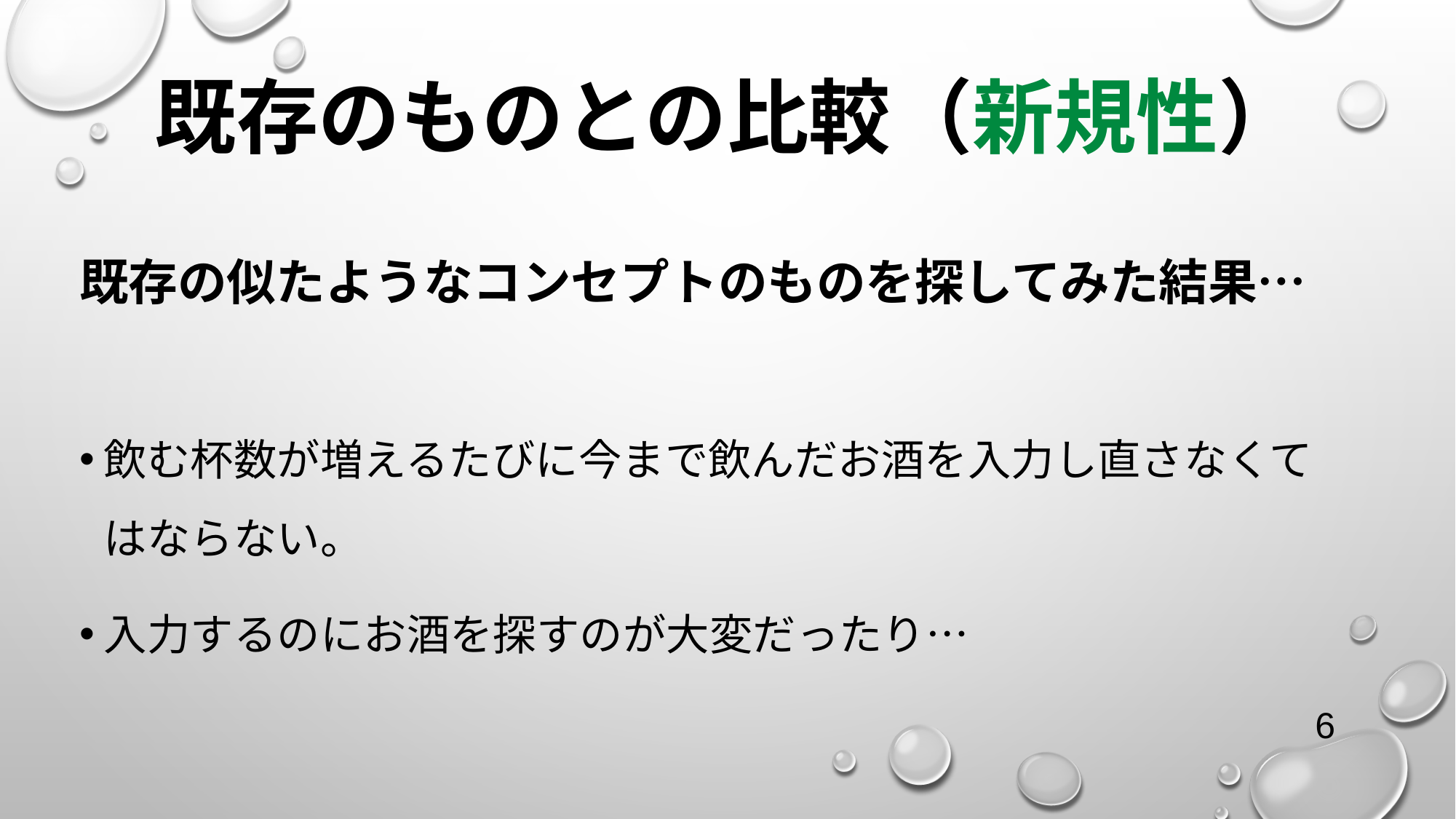

# 既存のものとの比較（新規性）
既存の似たようなコンセプトのものを探してみた結果…

飲む杯数が増えるたびに今まで飲んだお酒を入力し直さなくてはならない。
入力するのにお酒を探すのが大変だったり…
6